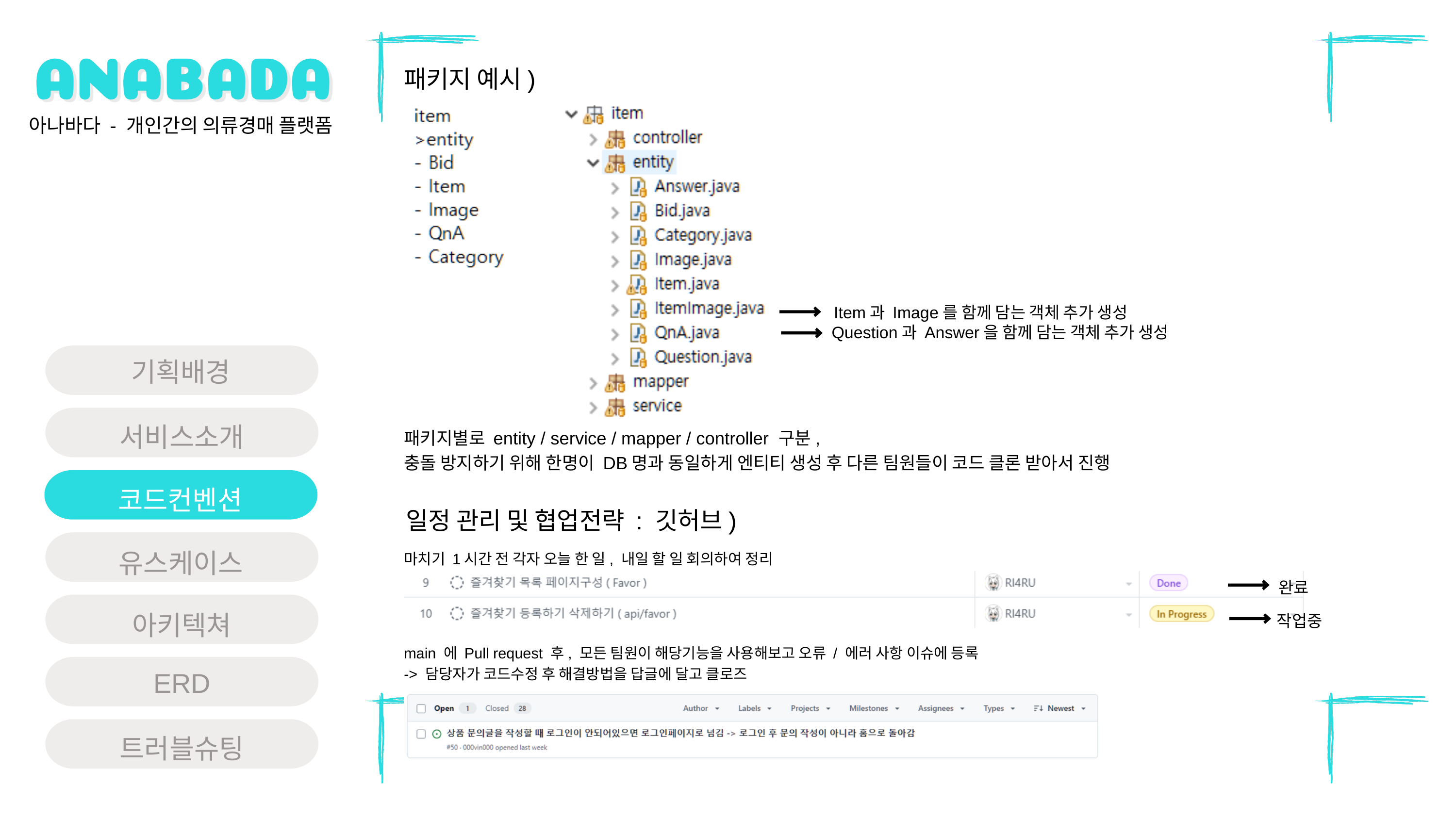

패키지 예시)

아나바다 - 개인간의 의류경매 플랫폼
Item과 Image를 함께 담는 객체 추가 생성

Question과 Answer을 함께 담는 객체 추가 생성

기획배경

서비스소개
패키지별로 entity / service / mapper / controller 구분,
충돌 방지하기 위해 한명이 DB명과 동일하게 엔티티 생성 후 다른 팀원들이 코드 클론 받아서 진행

코드컨벤션
일정 관리 및 협업전략 : 깃허브)

유스케이스
마치기 1시간 전 각자 오늘 한 일, 내일 할 일 회의하여 정리

완료

아키텍쳐
작업중

main 에 Pull request 후, 모든 팀원이 해당기능을 사용해보고 오류 / 에러 사항 이슈에 등록
-> 담당자가 코드수정 후 해결방법을 답글에 달고 클로즈

ERD

트러블슈팅